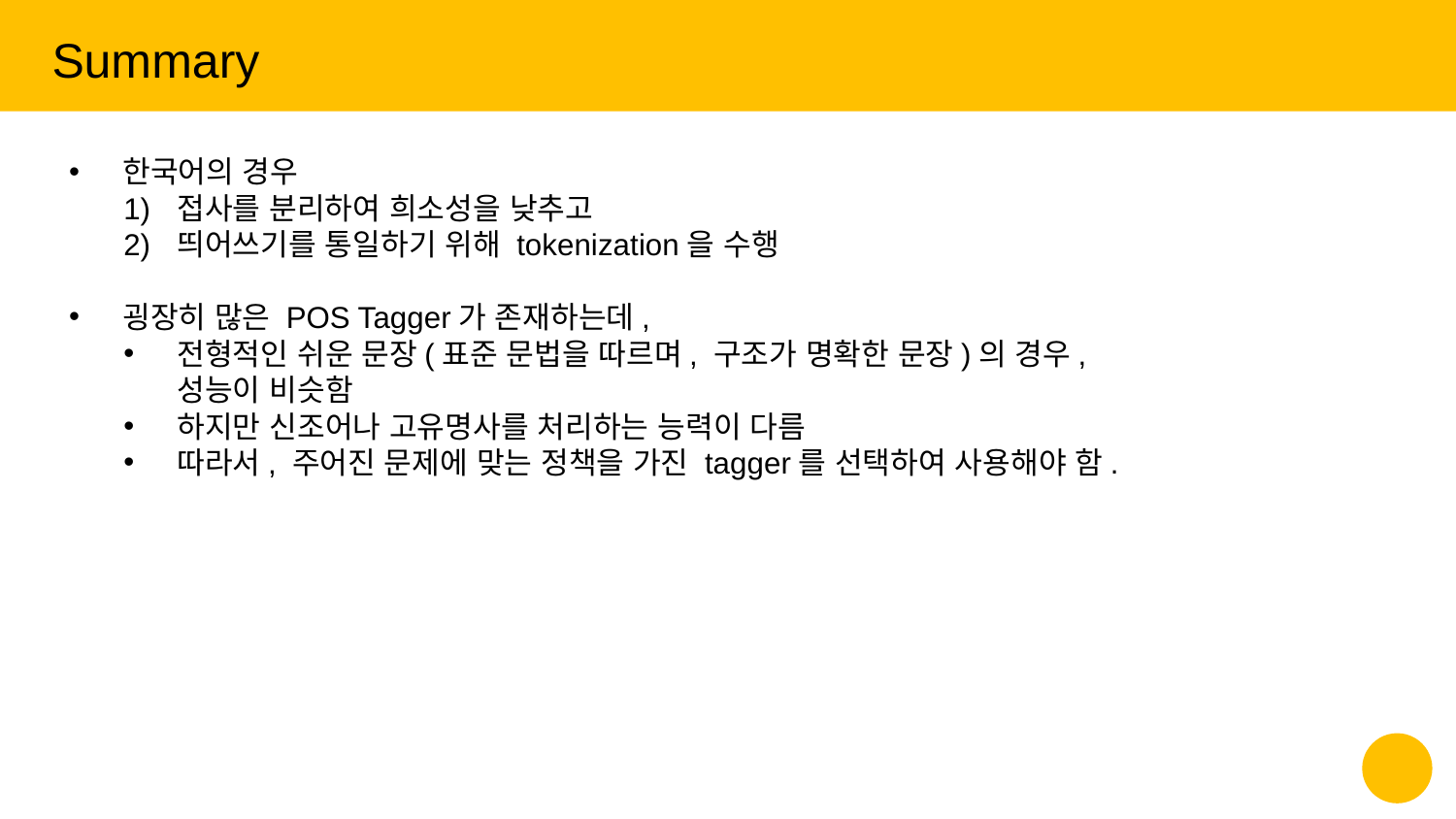

Summary
한국어의 경우
접사를 분리하여 희소성을 낮추고
띄어쓰기를 통일하기 위해 tokenization을 수행

굉장히 많은 POS Tagger가 존재하는데,
전형적인 쉬운 문장(표준 문법을 따르며, 구조가 명확한 문장)의 경우, 성능이 비슷함
하지만 신조어나 고유명사를 처리하는 능력이 다름
따라서, 주어진 문제에 맞는 정책을 가진 tagger를 선택하여 사용해야 함.
32